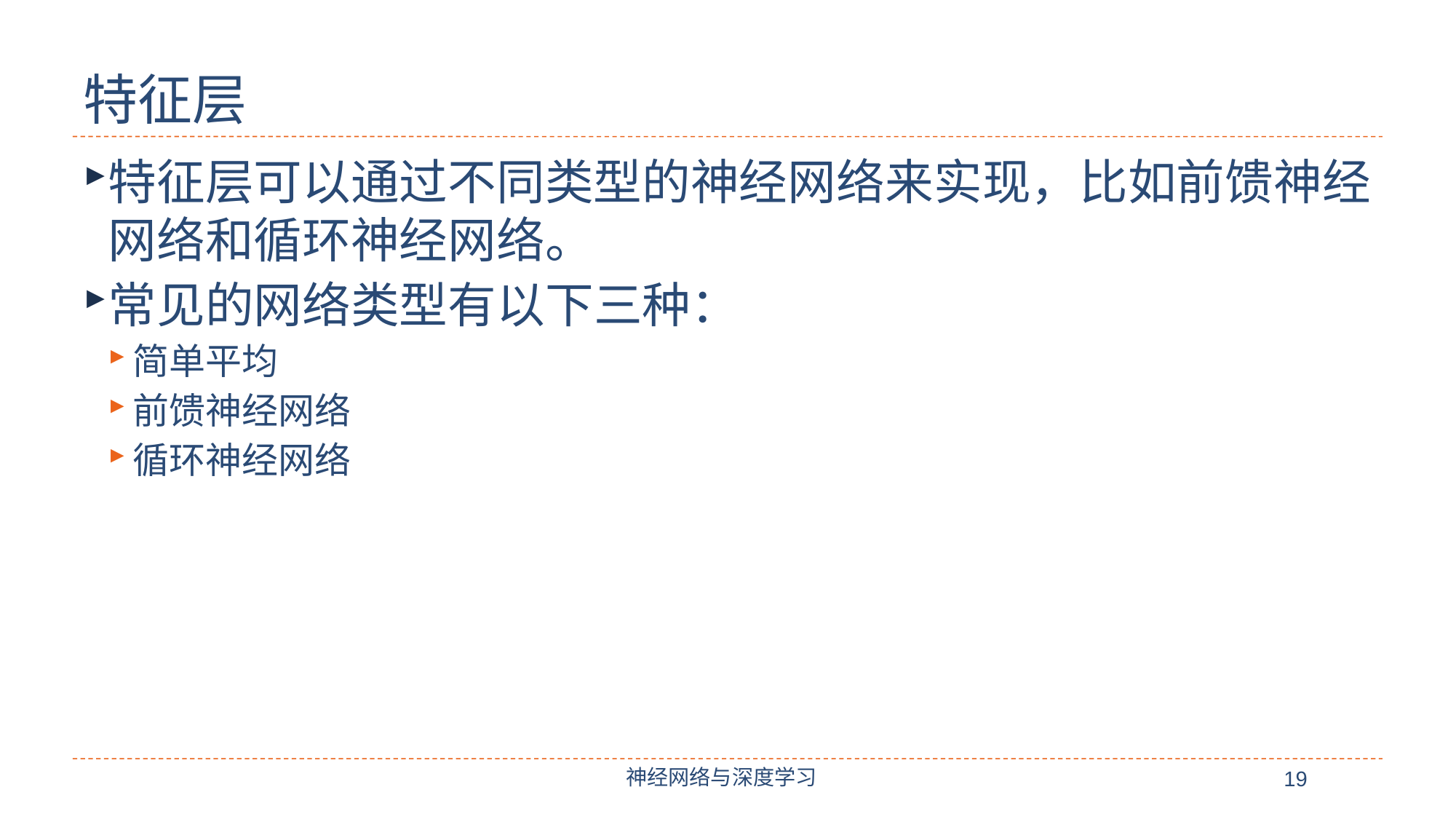

# 特征层
特征层可以通过不同类型的神经网络来实现，比如前馈神经网络和循环神经网络。
常见的网络类型有以下三种：
简单平均
前馈神经网络
循环神经网络